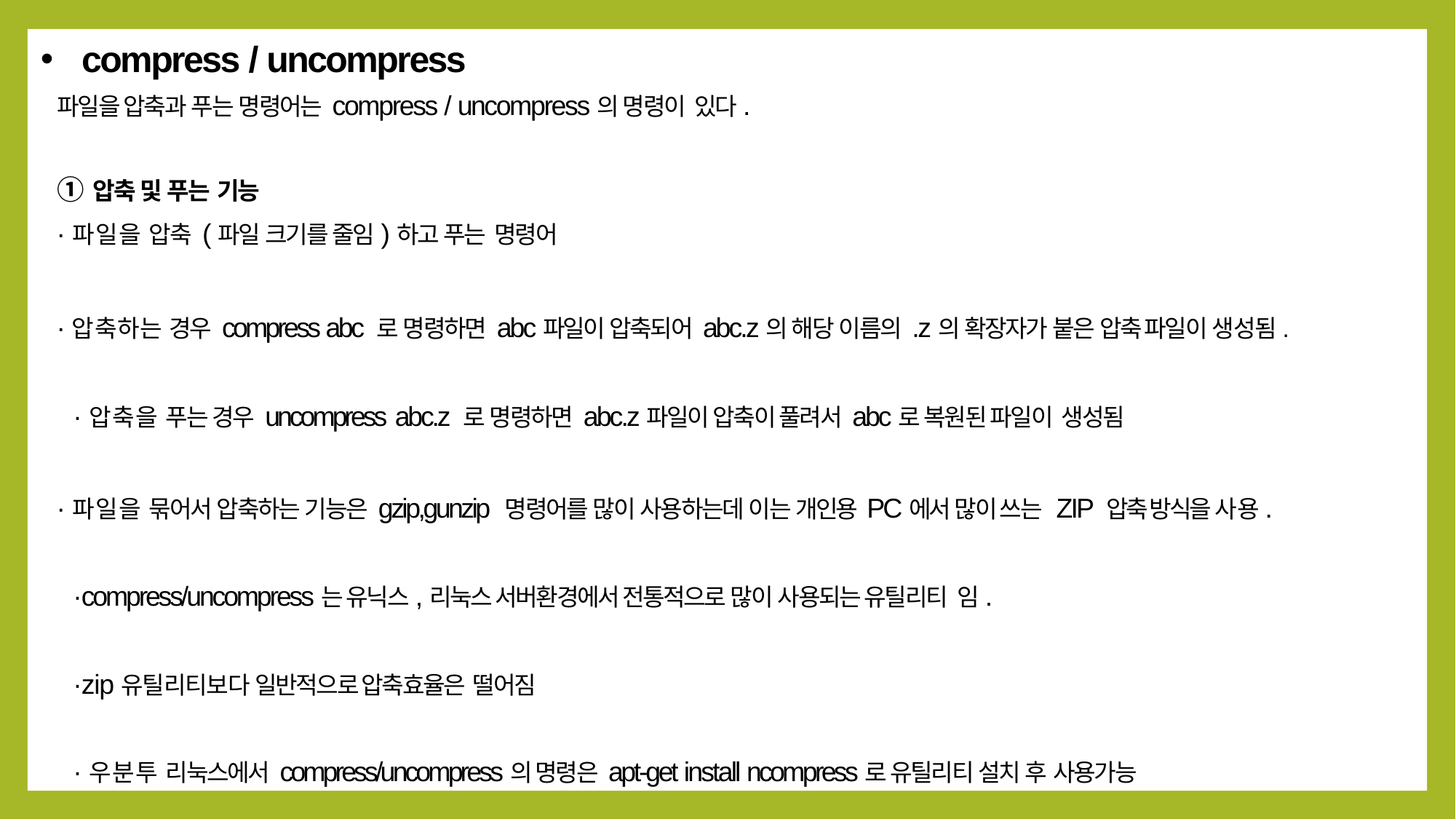

compress / uncompress
파일을 압축과 푸는 명령어는 compress / uncompress의 명령이 있다.

① 압축 및 푸는 기능
∙파일을 압축 (파일 크기를 줄임)하고 푸는 명령어

∙압축하는 경우 compress abc 로 명령하면 abc파일이 압축되어 abc.z의 해당 이름의 .z의 확장자가 붙은 압축 파일이 생성됨.

∙압축을 푸는 경우 uncompress abc.z 로 명령하면 abc.z파일이 압축이 풀려서 abc로 복원된 파일이 생성됨

∙파일을 묶어서 압축하는 기능은 gzip,gunzip 명령어를 많이 사용하는데 이는 개인용 PC에서 많이 쓰는  ZIP 압축 방식을 사용.

∙compress/uncompress는 유닉스,리눅스 서버환경에서 전통적으로 많이 사용되는 유틸리티 임.

∙zip유틸리티보다 일반적으로 압축효율은 떨어짐

∙우분투 리눅스에서 compress/uncompress의 명령은 apt-get install ncompress로 유틸리티 설치 후 사용가능